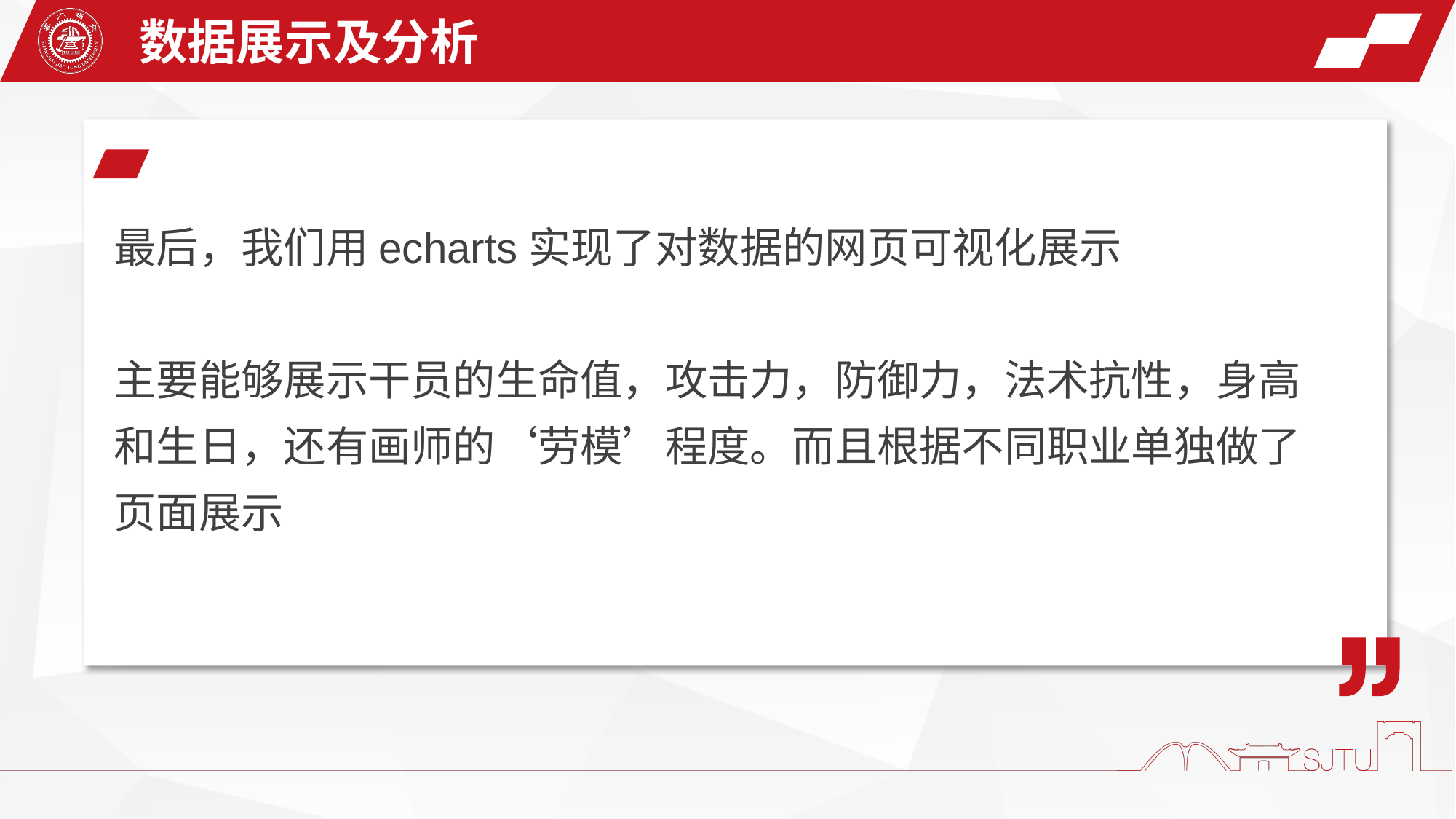

数据展示及分析

最后，我们用echarts实现了对数据的网页可视化展示

主要能够展示干员的生命值，攻击力，防御力，法术抗性，身高和生日，还有画师的‘劳模’程度。而且根据不同职业单独做了页面展示